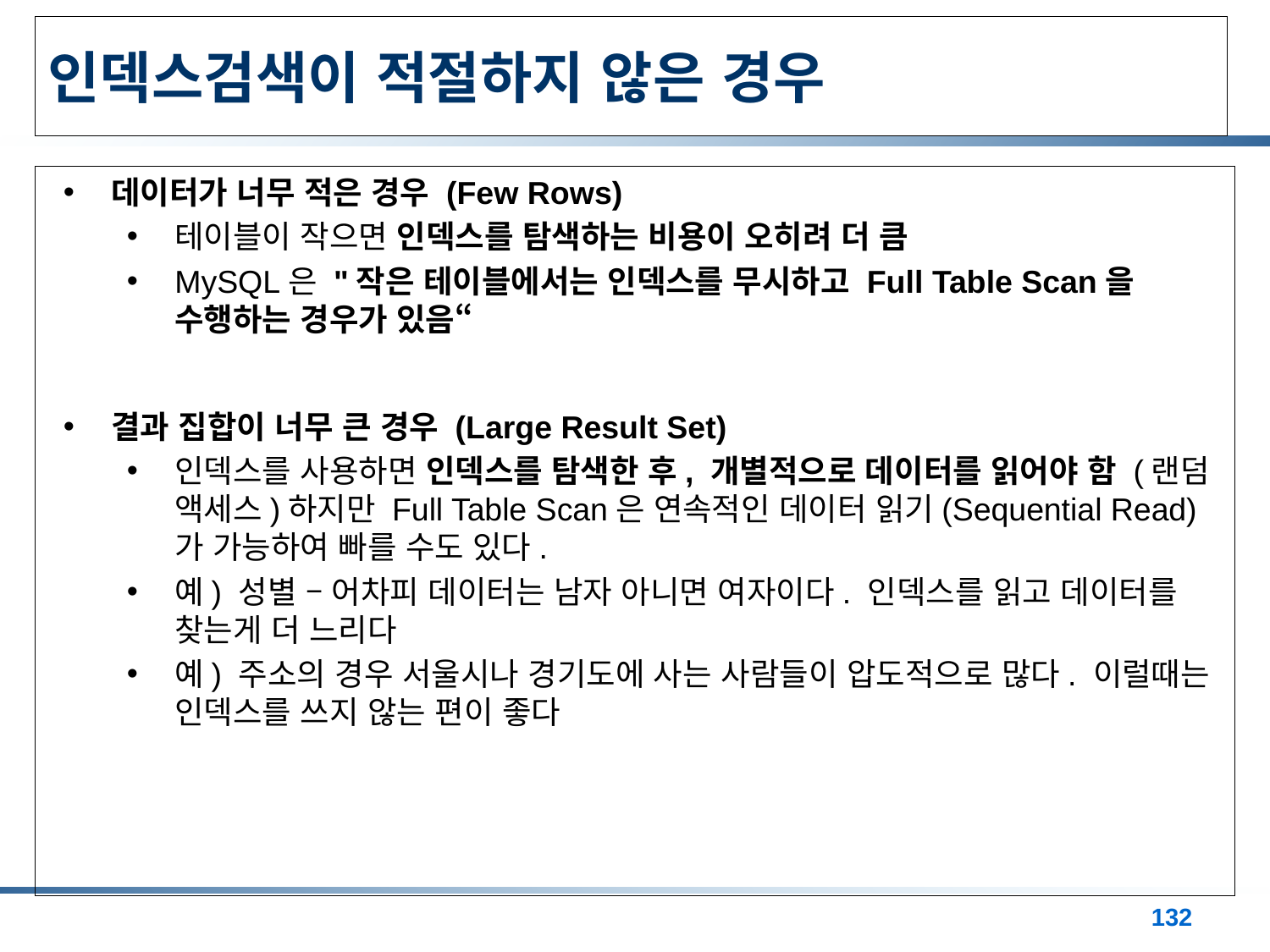

# 인덱스검색이 적절하지 않은 경우
데이터가 너무 적은 경우 (Few Rows)
테이블이 작으면 인덱스를 탐색하는 비용이 오히려 더 큼
MySQL은 "작은 테이블에서는 인덱스를 무시하고 Full Table Scan을 수행하는 경우가 있음“

결과 집합이 너무 큰 경우 (Large Result Set)
인덱스를 사용하면 인덱스를 탐색한 후, 개별적으로 데이터를 읽어야 함 (랜덤 액세스)하지만 Full Table Scan은 연속적인 데이터 읽기(Sequential Read)가 가능하여 빠를 수도 있다.
예) 성별 – 어차피 데이터는 남자 아니면 여자이다. 인덱스를 읽고 데이터를 찾는게 더 느리다
예) 주소의 경우 서울시나 경기도에 사는 사람들이 압도적으로 많다. 이럴때는 인덱스를 쓰지 않는 편이 좋다